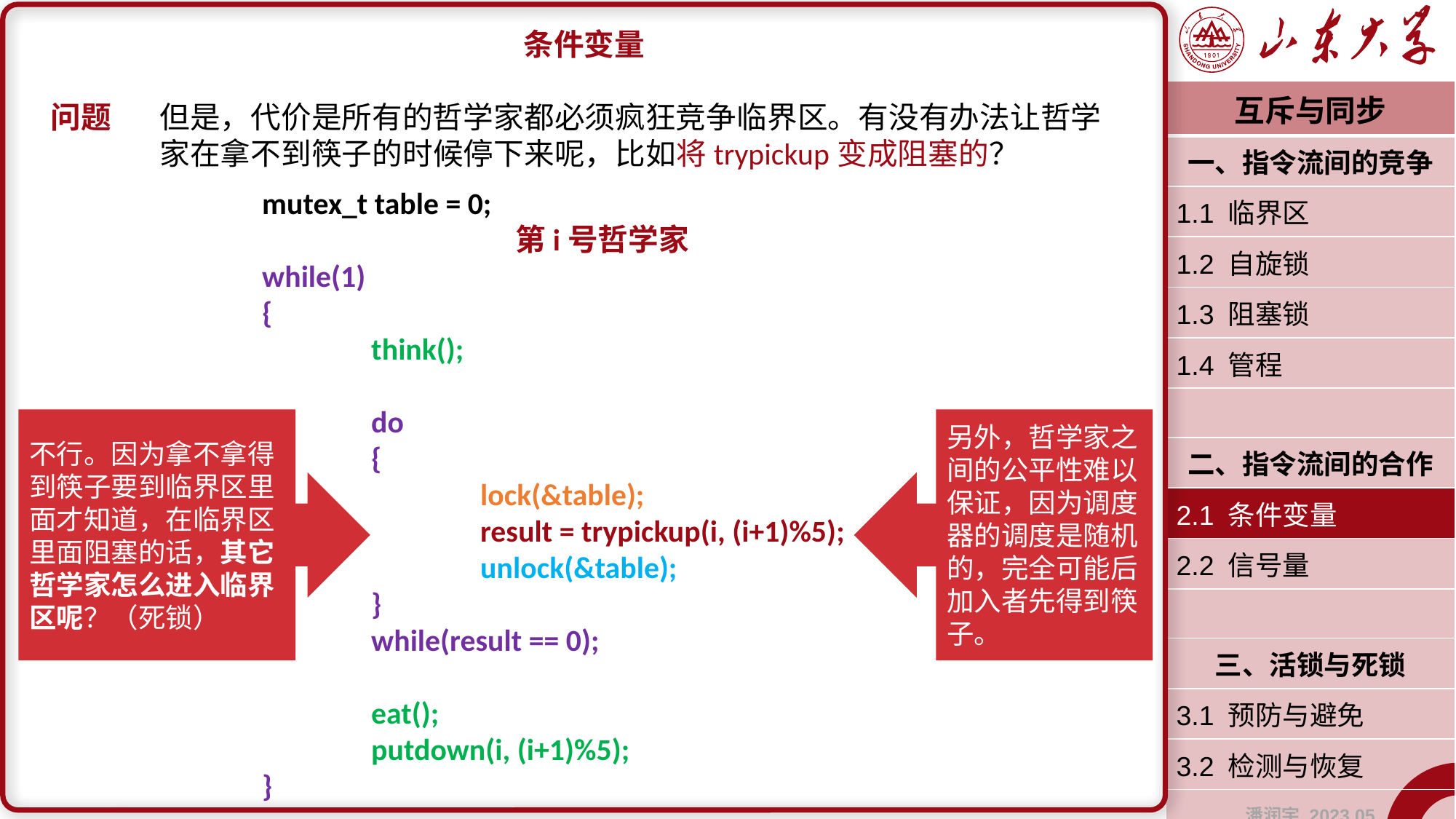

条件变量

问题	但是，代价是所有的哲学家都必须疯狂竞争临界区。有没有办法让哲学	家在拿不到筷子的时候停下来呢，比如将trypickup变成阻塞的？
| 互斥与同步 |
| --- |
| 一、指令流间的竞争 |
| 1.1 临界区 |
| 1.2 自旋锁 |
| 1.3 阻塞锁 |
| 1.4 管程 |
|  |
| 二、指令流间的合作 |
| 2.1 条件变量 |
| 2.2 信号量 |
|  |
| 三、活锁与死锁 |
| 3.1 预防与避免 |
| 3.2 检测与恢复 |
| 潘润宇 2023.05 |
mutex_t table = 0;
第i号哲学家
while(1)
{
	think();

	do
	{
		lock(&table);
		result = trypickup(i, (i+1)%5);
		unlock(&table);
	}
	while(result == 0);

	eat();
	putdown(i, (i+1)%5);
}
不行。因为拿不拿得到筷子要到临界区里面才知道，在临界区里面阻塞的话，其它哲学家怎么进入临界区呢？（死锁）
另外，哲学家之间的公平性难以保证，因为调度器的调度是随机的，完全可能后加入者先得到筷子。